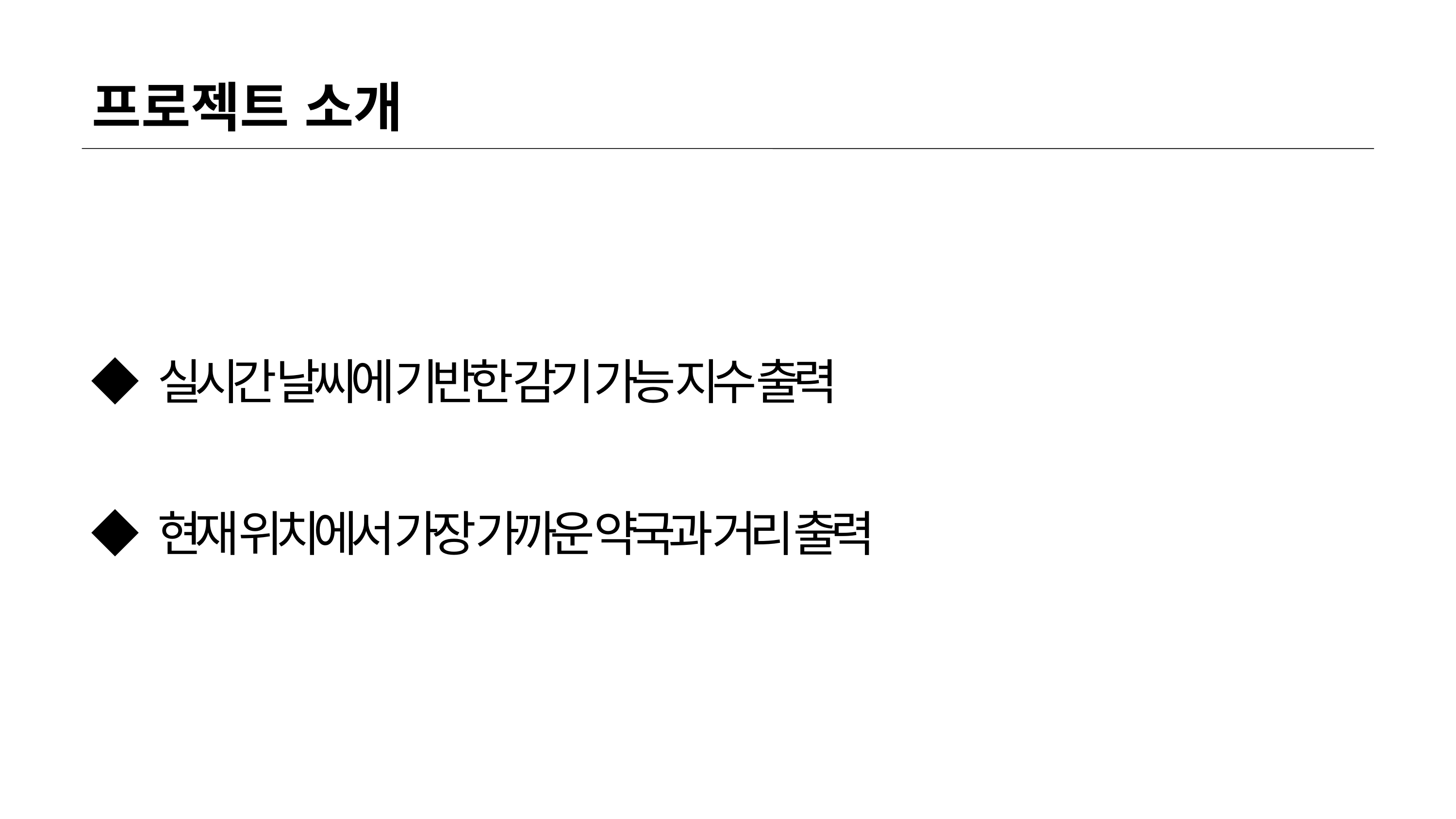

프로젝트 소개

◆ 실시간 날씨에 기반한 감기 가능 지수 출력
◆ 현재 위치에서 가장 가까운 약국과 거리 출력